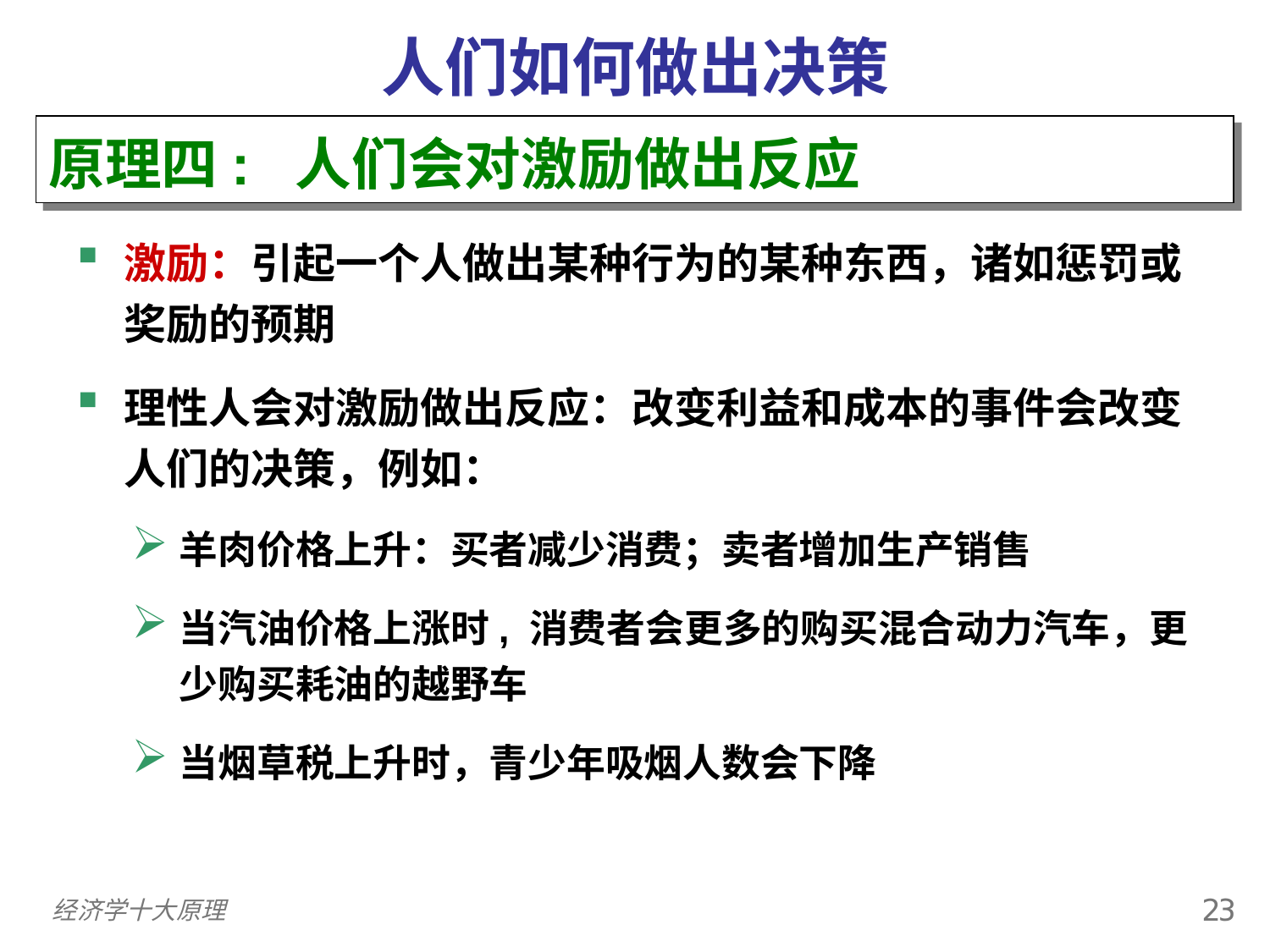

人们如何做出决策
原理四:  人们会对激励做出反应
激励：引起一个人做出某种行为的某种东西，诸如惩罚或奖励的预期
理性人会对激励做出反应：改变利益和成本的事件会改变人们的决策，例如：
羊肉价格上升：买者减少消费；卖者增加生产销售
当汽油价格上涨时, 消费者会更多的购买混合动力汽车，更少购买耗油的越野车
当烟草税上升时，青少年吸烟人数会下降
23
经济学十大原理